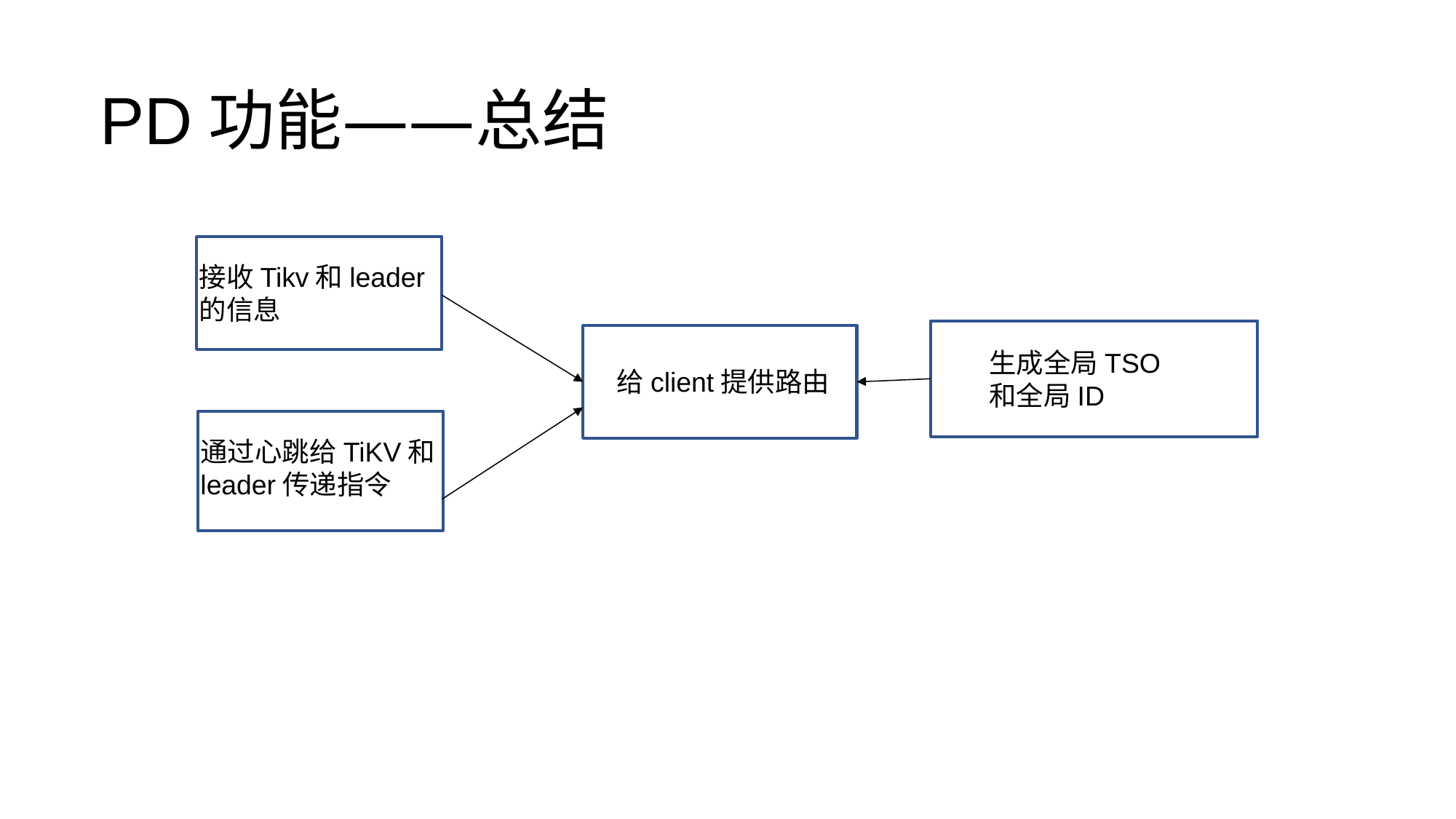

# PD功能——总结

接收Tikv和leader的信息

生成全局TSO和全局ID
给client提供路由

通过心跳给TiKV和leader传递指令